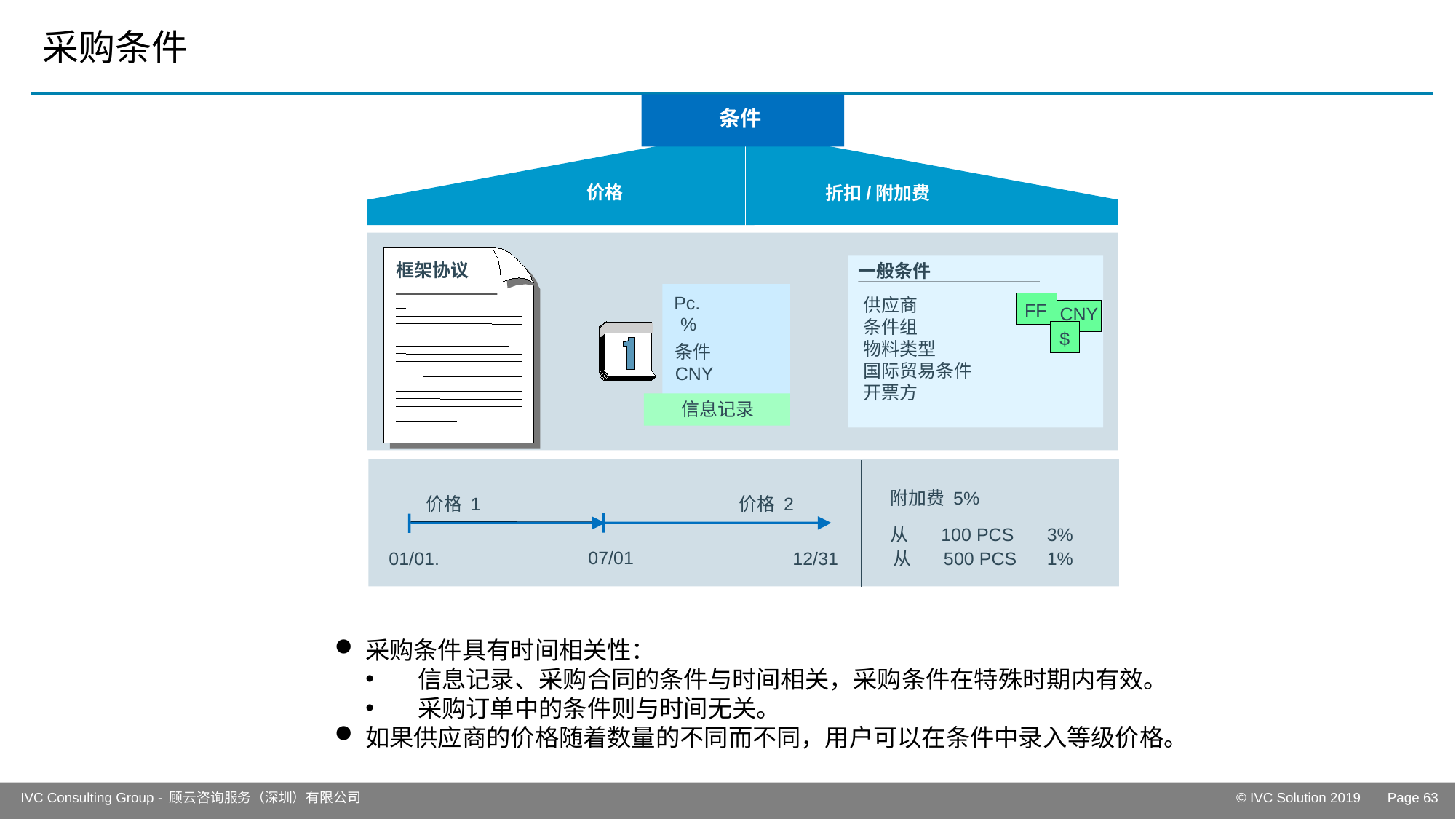

# 采购条件

条件

价格
折扣/附加费

框架协议
一般条件

Pc.
 %
条件
CNY

供应商
条件组
物料类型
国际贸易条件
开票方
FF

CNY

$

信息记录

附加费 5%

价格 1
价格 2

从       100 PCS

     3%

07/01
从       500 PCS
     1%
01/01.
12/31
采购条件具有时间相关性：
       信息记录、采购合同的条件与时间相关，采购条件在特殊时期内有效。
       采购订单中的条件则与时间无关。
如果供应商的价格随着数量的不同而不同，用户可以在条件中录入等级价格。